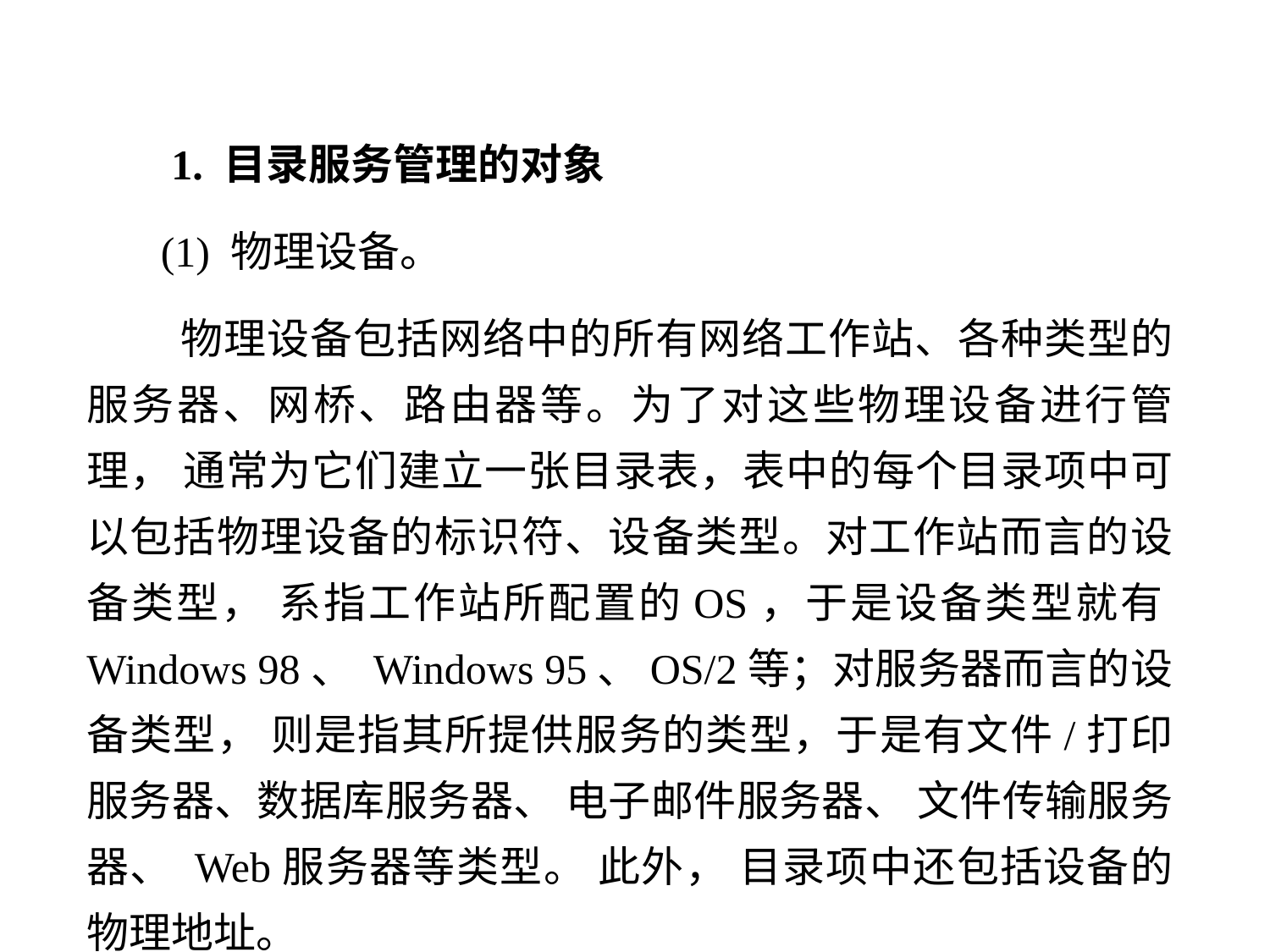

1. 目录服务管理的对象
       (1) 物理设备。
        物理设备包括网络中的所有网络工作站、各种类型的服务器、网桥、路由器等。为了对这些物理设备进行管理， 通常为它们建立一张目录表，表中的每个目录项中可以包括物理设备的标识符、设备类型。对工作站而言的设备类型， 系指工作站所配置的OS，于是设备类型就有Windows 98、 Windows 95、OS/2等；对服务器而言的设备类型， 则是指其所提供服务的类型，于是有文件/打印服务器、数据库服务器、 电子邮件服务器、 文件传输服务器、 Web服务器等类型。 此外， 目录项中还包括设备的物理地址。